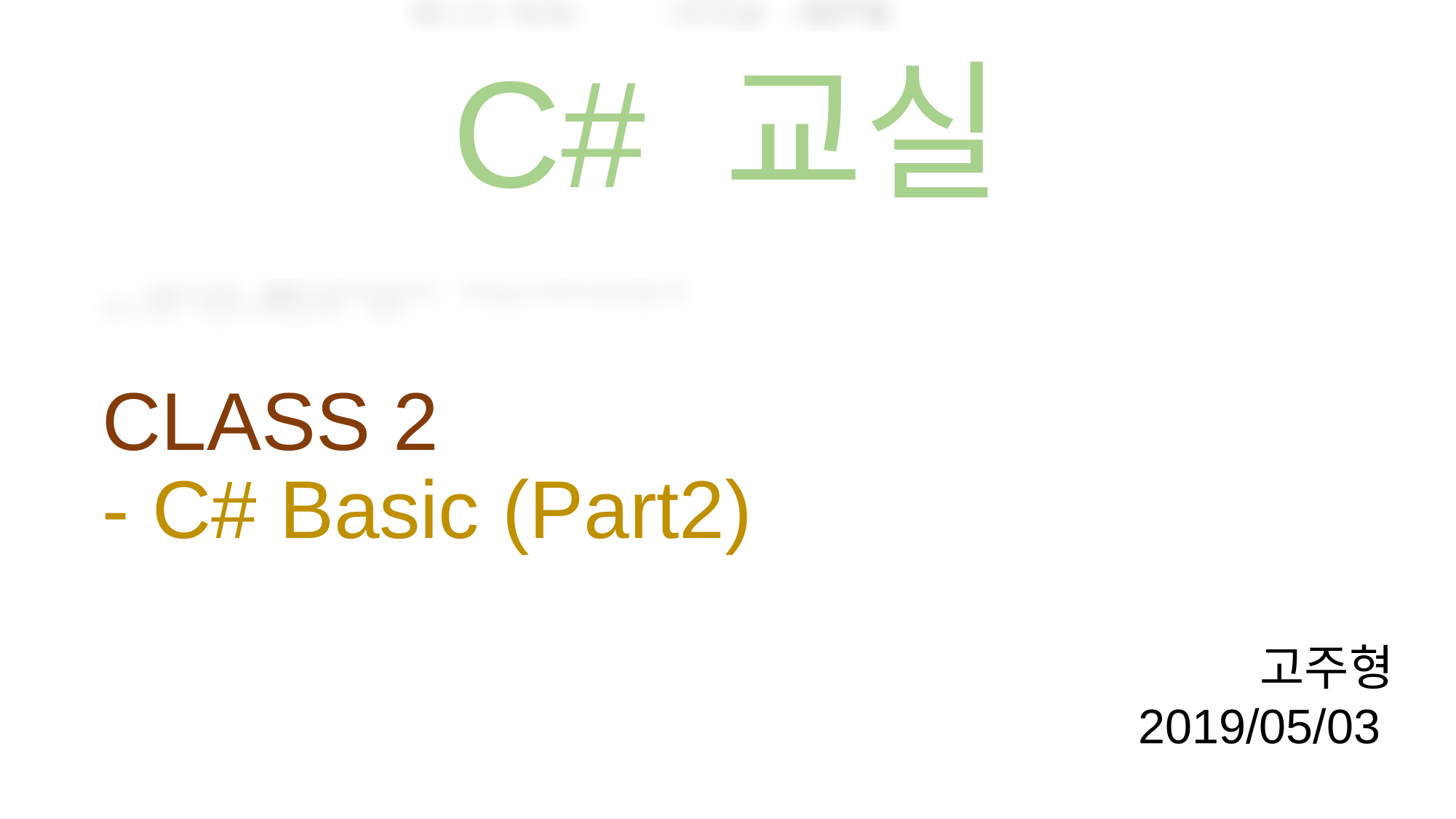

# C# 교실
CLASS 2
- C# Basic (Part2)
고주형
2019/05/03